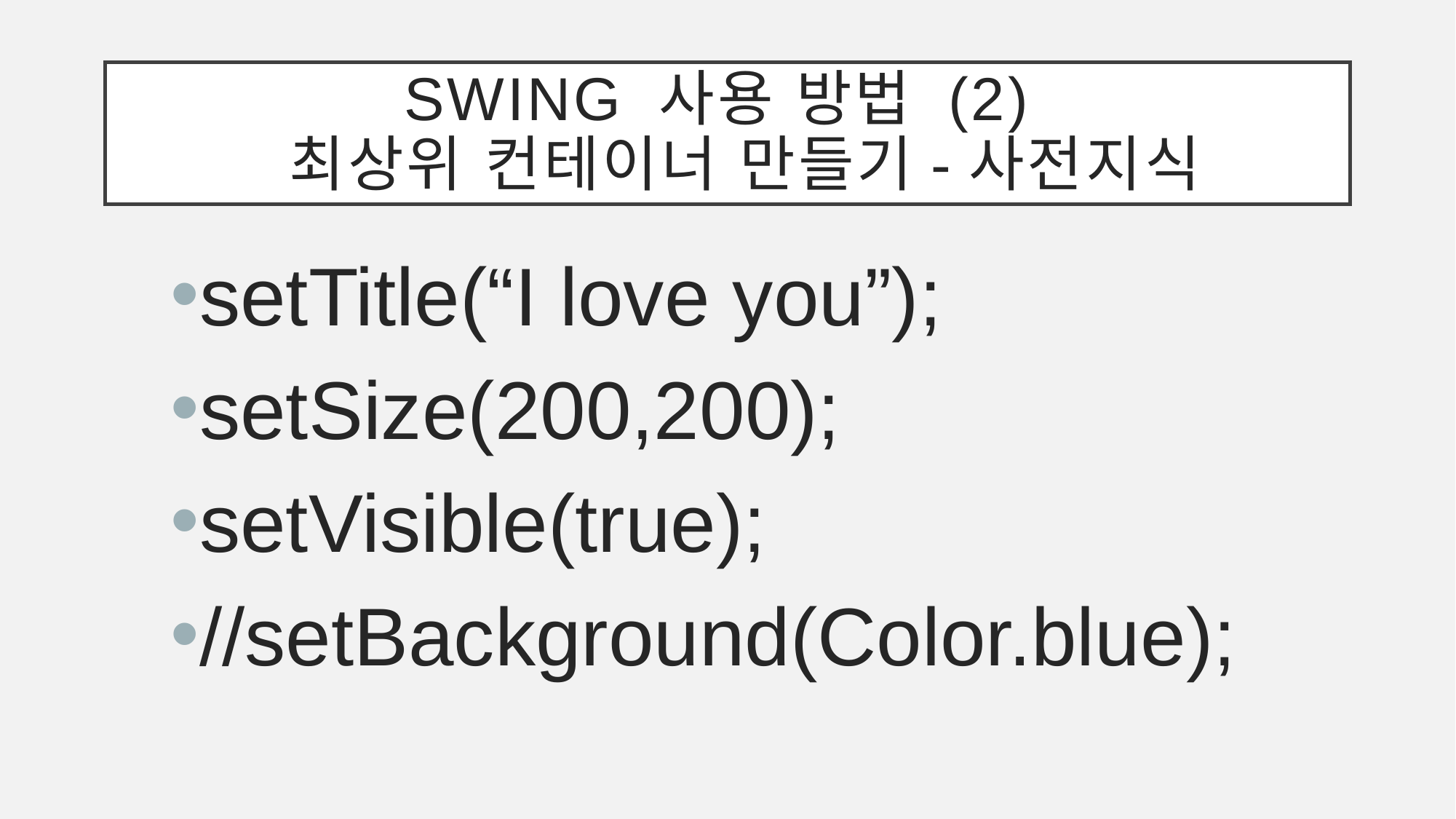

# Swing 사용 방법 (2) 최상위 컨테이너 만들기-사전지식
setTitle(“I love you”);
setSize(200,200);
setVisible(true);
//setBackground(Color.blue);